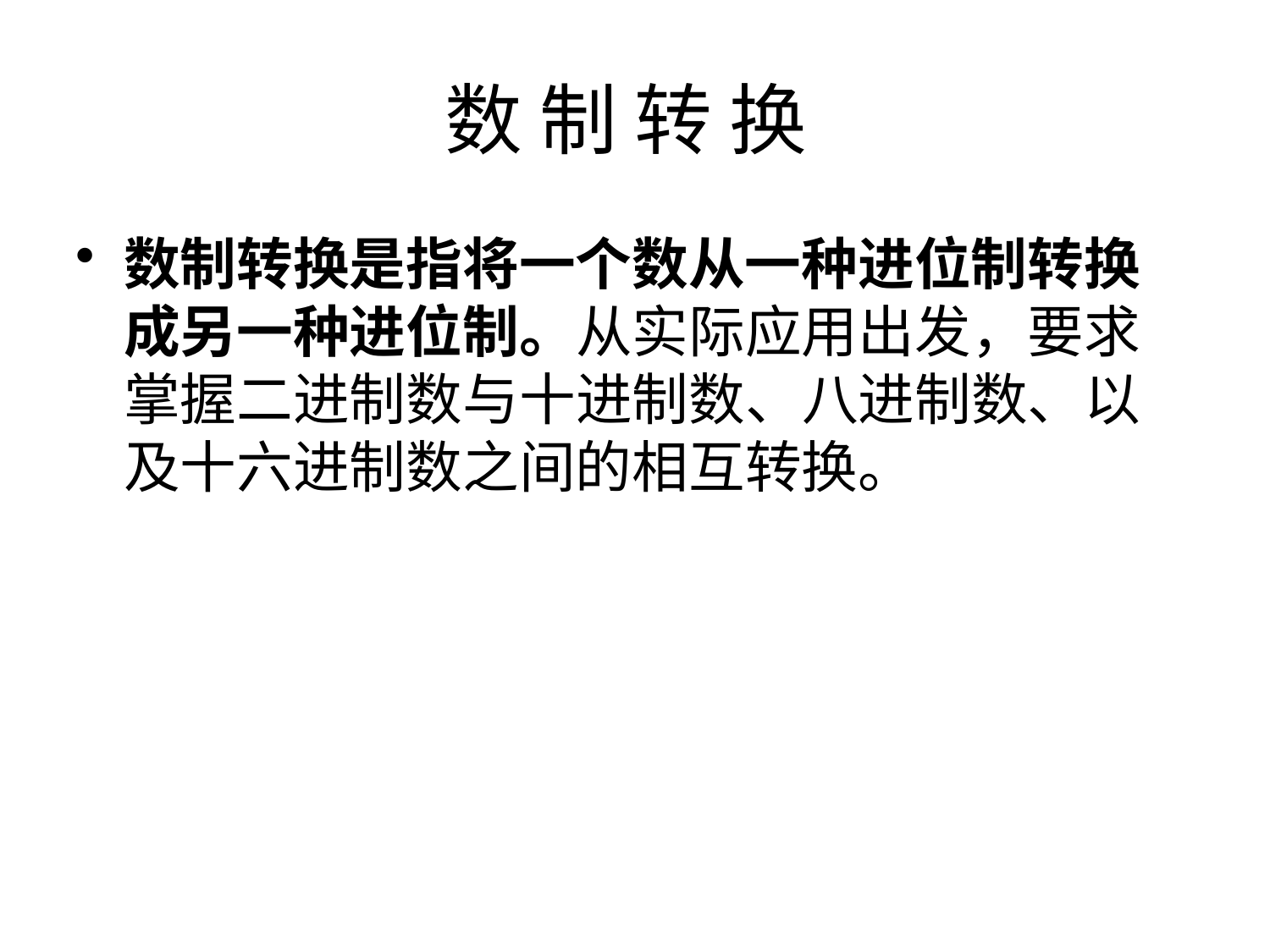

# 数 制 转 换
数制转换是指将一个数从一种进位制转换成另一种进位制。从实际应用出发，要求掌握二进制数与十进制数、八进制数、以及十六进制数之间的相互转换。